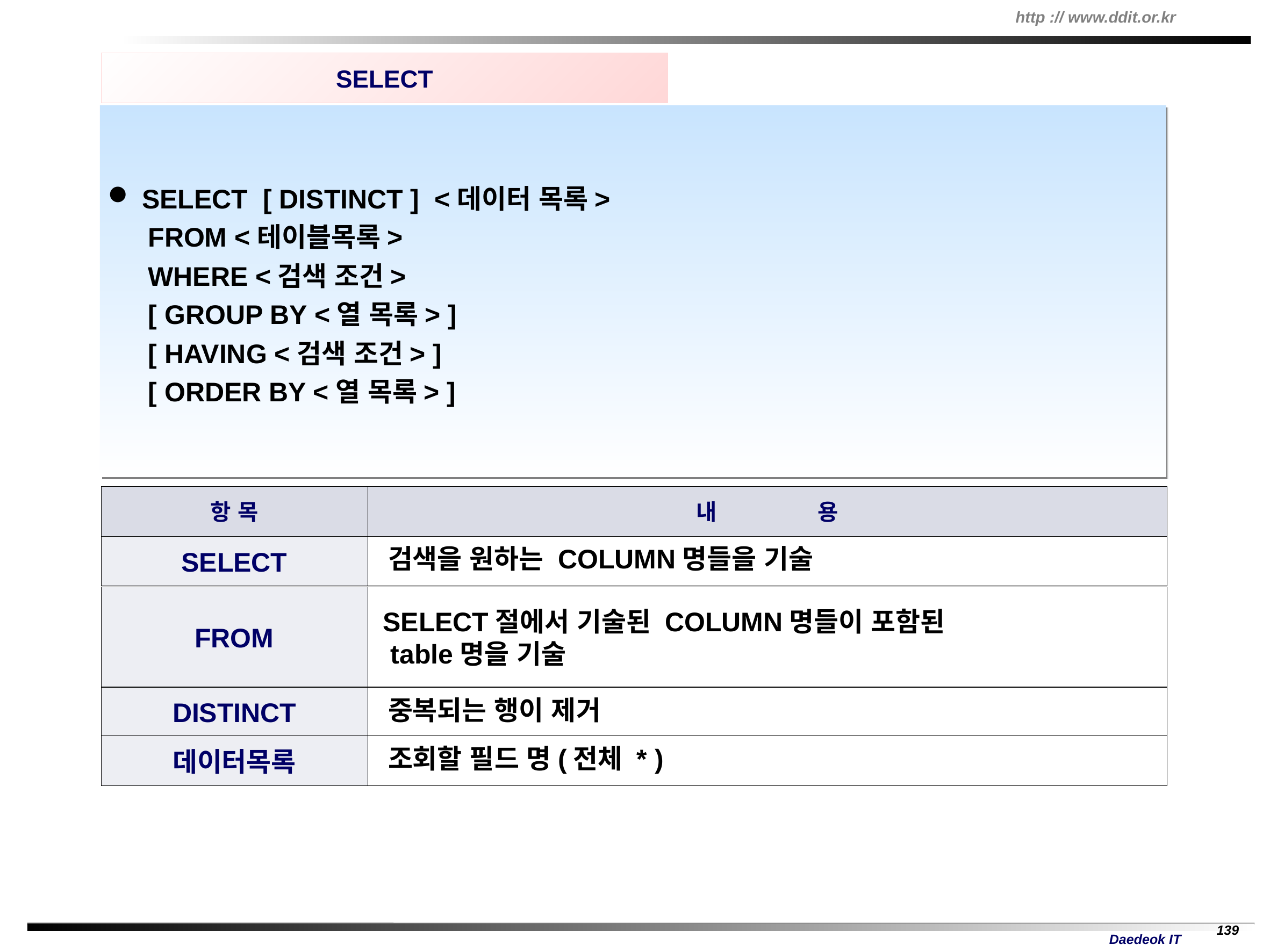

SELECT
 SELECT  [ DISTINCT ]  <데이터 목록>
FROM <테이블목록>
WHERE <검색 조건>
[ GROUP BY <열 목록> ]
[ HAVING <검색 조건> ]
[ ORDER BY <열 목록> ]
항 목
내                용
SELECT
 검색을 원하는 COLUMN명들을 기술
FROM
 SELECT절에서 기술된 COLUMN명들이 포함된
  table명을 기술
DISTINCT
 중복되는 행이 제거
데이터목록
 조회할 필드 명(전체 * )